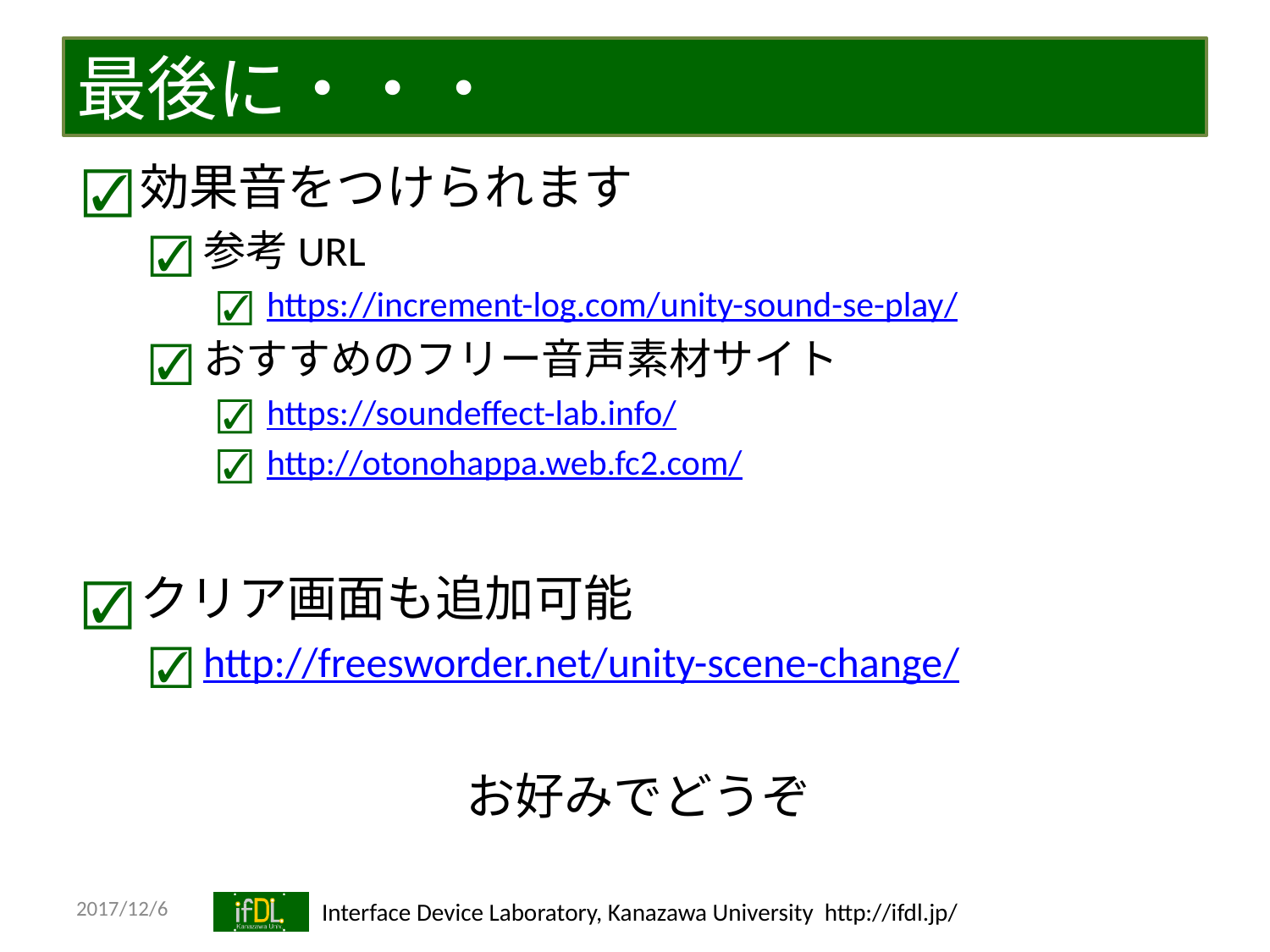

# 最後に・・・
効果音をつけられます
参考URL
https://increment-log.com/unity-sound-se-play/
おすすめのフリー音声素材サイト
https://soundeffect-lab.info/
http://otonohappa.web.fc2.com/

クリア画面も追加可能
http://freesworder.net/unity-scene-change/

お好みでどうぞ